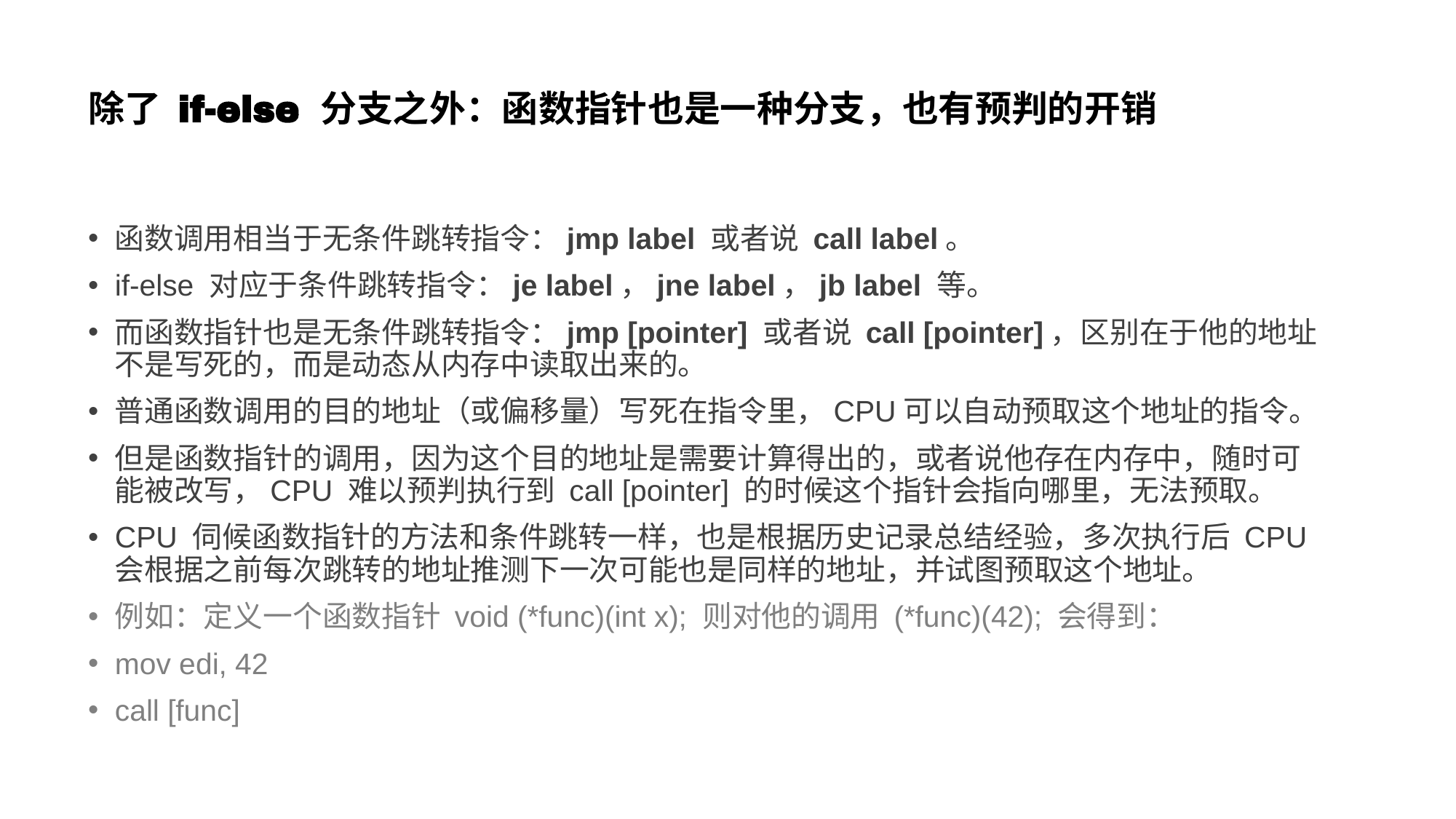

# 除了 if-else 分支之外：函数指针也是一种分支，也有预判的开销
函数调用相当于无条件跳转指令：jmp label 或者说 call label。
if-else 对应于条件跳转指令：je label，jne label，jb label 等。
而函数指针也是无条件跳转指令：jmp [pointer] 或者说 call [pointer]，区别在于他的地址不是写死的，而是动态从内存中读取出来的。
普通函数调用的目的地址（或偏移量）写死在指令里，CPU可以自动预取这个地址的指令。
但是函数指针的调用，因为这个目的地址是需要计算得出的，或者说他存在内存中，随时可能被改写，CPU 难以预判执行到 call [pointer] 的时候这个指针会指向哪里，无法预取。
CPU 伺候函数指针的方法和条件跳转一样，也是根据历史记录总结经验，多次执行后 CPU 会根据之前每次跳转的地址推测下一次可能也是同样的地址，并试图预取这个地址。
例如：定义一个函数指针 void (*func)(int x); 则对他的调用 (*func)(42); 会得到：
mov edi, 42
call [func]